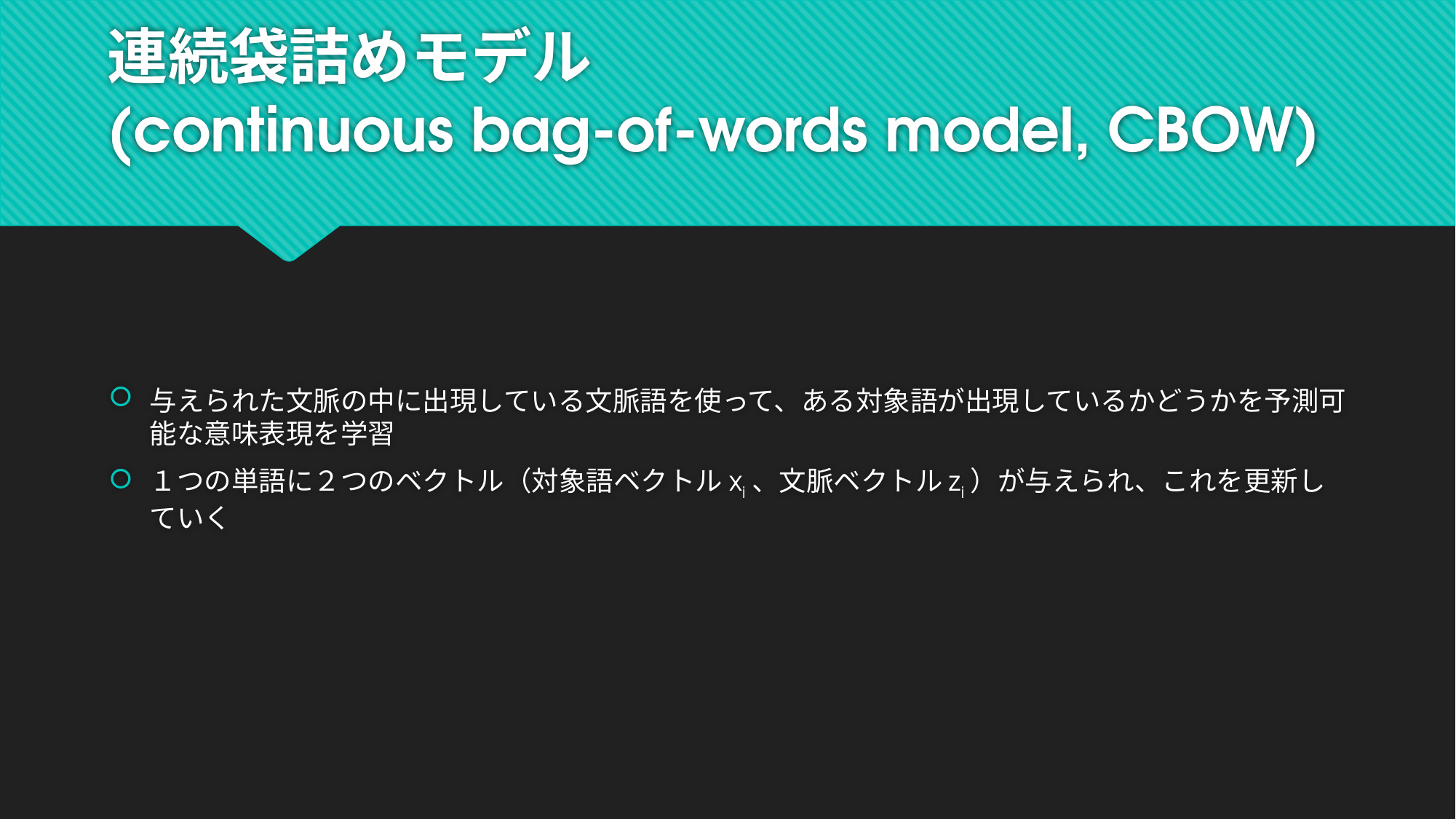

# 連続袋詰めモデル (continuous bag-of-words model, CBOW)
与えられた文脈の中に出現している文脈語を使って、ある対象語が出現しているかどうかを予測可能な意味表現を学習
１つの単語に２つのベクトル（対象語ベクトルxi、文脈ベクトルzi）が与えられ、これを更新していく